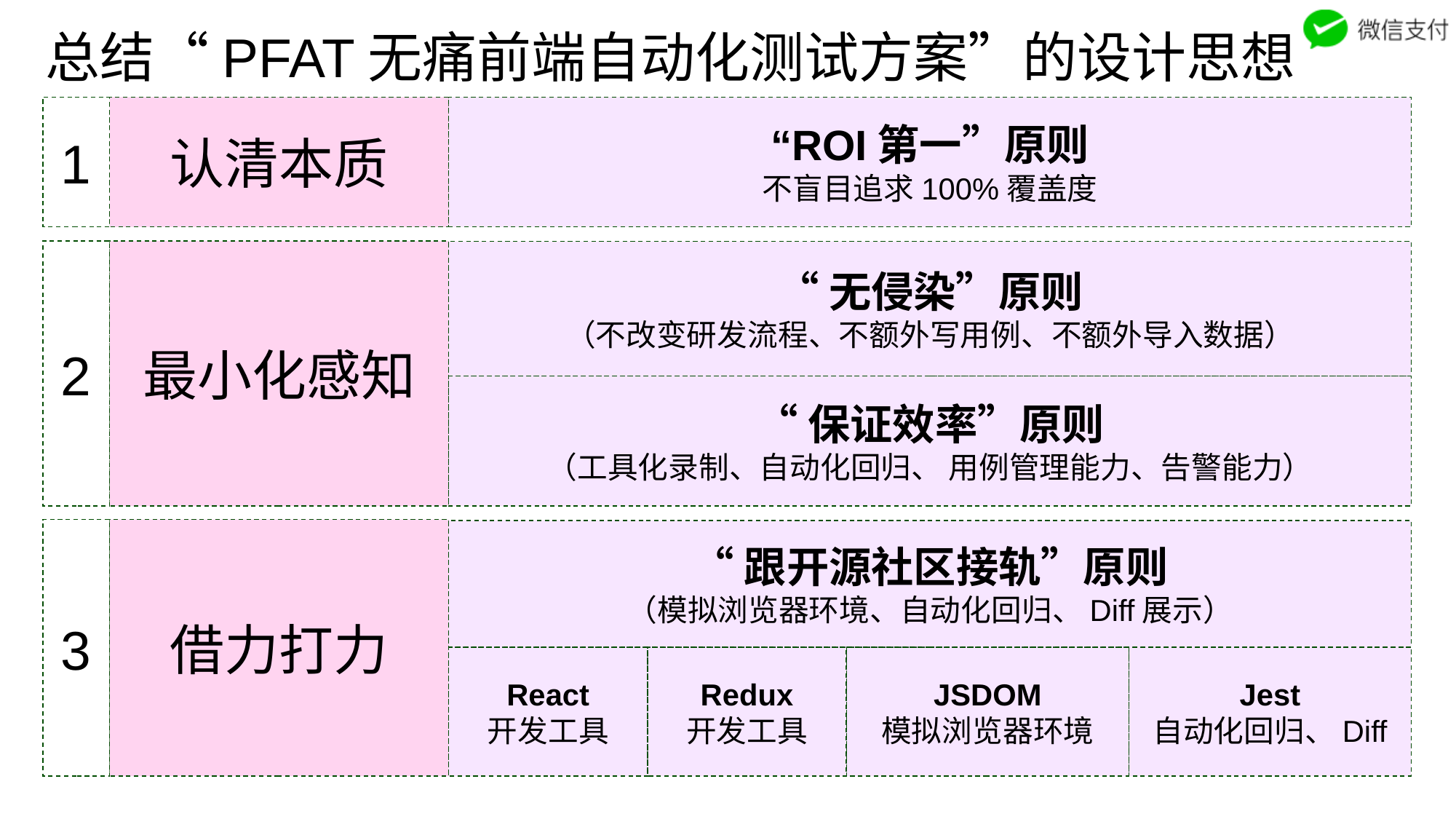

总结“PFAT无痛前端自动化测试方案”的设计思想
1
认清本质
“ROI第一”原则
不盲目追求100%覆盖度
最小化感知
2
“无侵染”原则
（不改变研发流程、不额外写用例、不额外导入数据）
“保证效率”原则
（工具化录制、自动化回归、 用例管理能力、告警能力）
3
借力打力
“跟开源社区接轨”原则
（模拟浏览器环境、自动化回归、Diff展示）
React
开发工具
Redux
开发工具
Jest
自动化回归、Diff
JSDOM
模拟浏览器环境